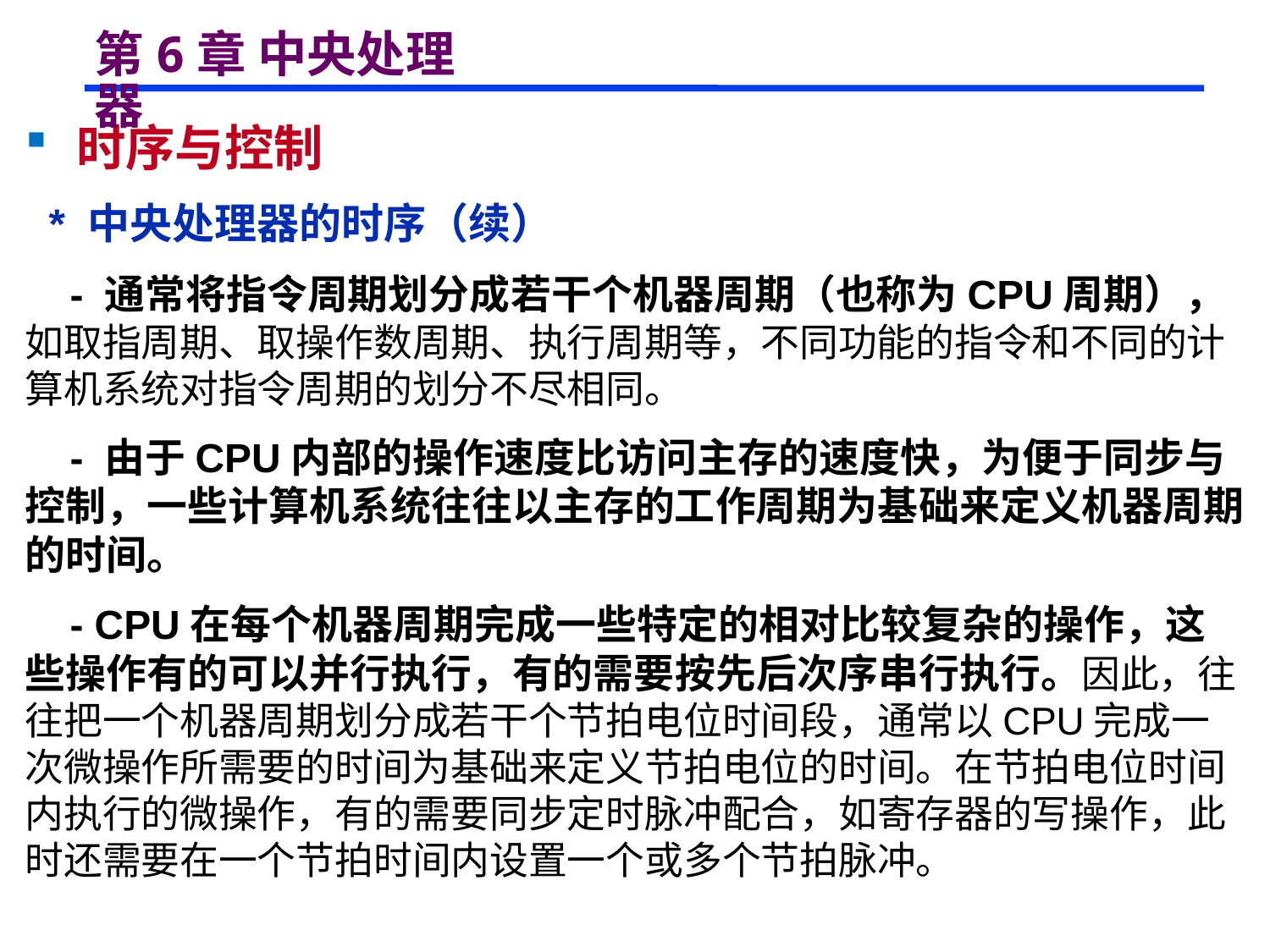

# 第6章 中央处理器
 时序与控制
  * 中央处理器的时序（续）
    - 通常将指令周期划分成若干个机器周期（也称为CPU周期），如取指周期、取操作数周期、执行周期等，不同功能的指令和不同的计算机系统对指令周期的划分不尽相同。
    - 由于CPU内部的操作速度比访问主存的速度快，为便于同步与控制，一些计算机系统往往以主存的工作周期为基础来定义机器周期的时间。
    - CPU在每个机器周期完成一些特定的相对比较复杂的操作，这些操作有的可以并行执行，有的需要按先后次序串行执行。因此，往往把一个机器周期划分成若干个节拍电位时间段，通常以CPU完成一次微操作所需要的时间为基础来定义节拍电位的时间。在节拍电位时间内执行的微操作，有的需要同步定时脉冲配合，如寄存器的写操作，此时还需要在一个节拍时间内设置一个或多个节拍脉冲。